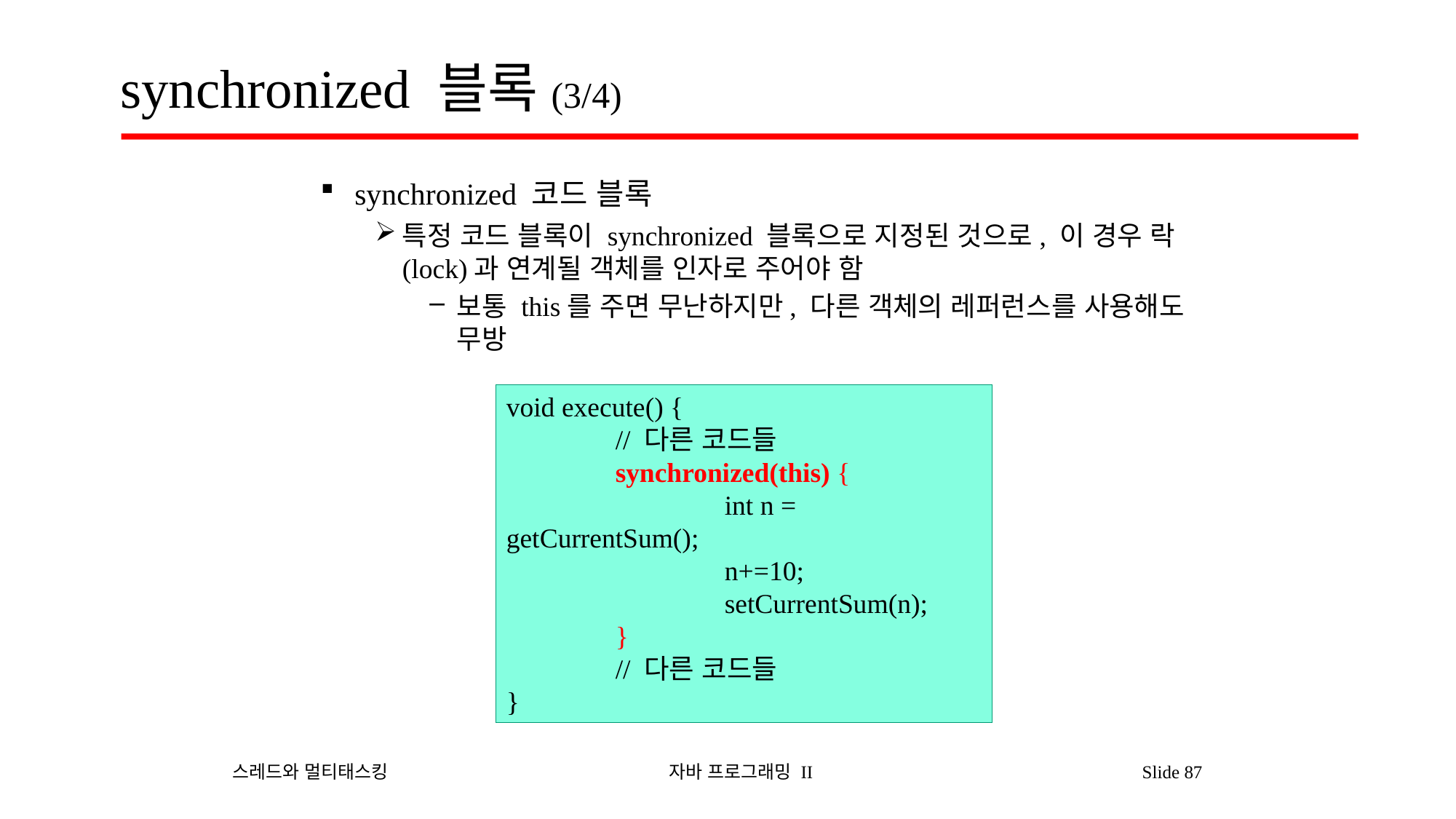

# synchronized 블록(3/4)
synchronized 코드 블록
특정 코드 블록이 synchronized 블록으로 지정된 것으로, 이 경우 락(lock)과 연계될 객체를 인자로 주어야 함
보통 this를 주면 무난하지만, 다른 객체의 레퍼런스를 사용해도 무방
void execute() {
	// 다른 코드들
	synchronized(this) {
		int n = getCurrentSum();
		n+=10;
		setCurrentSum(n);
	}
	// 다른 코드들
}